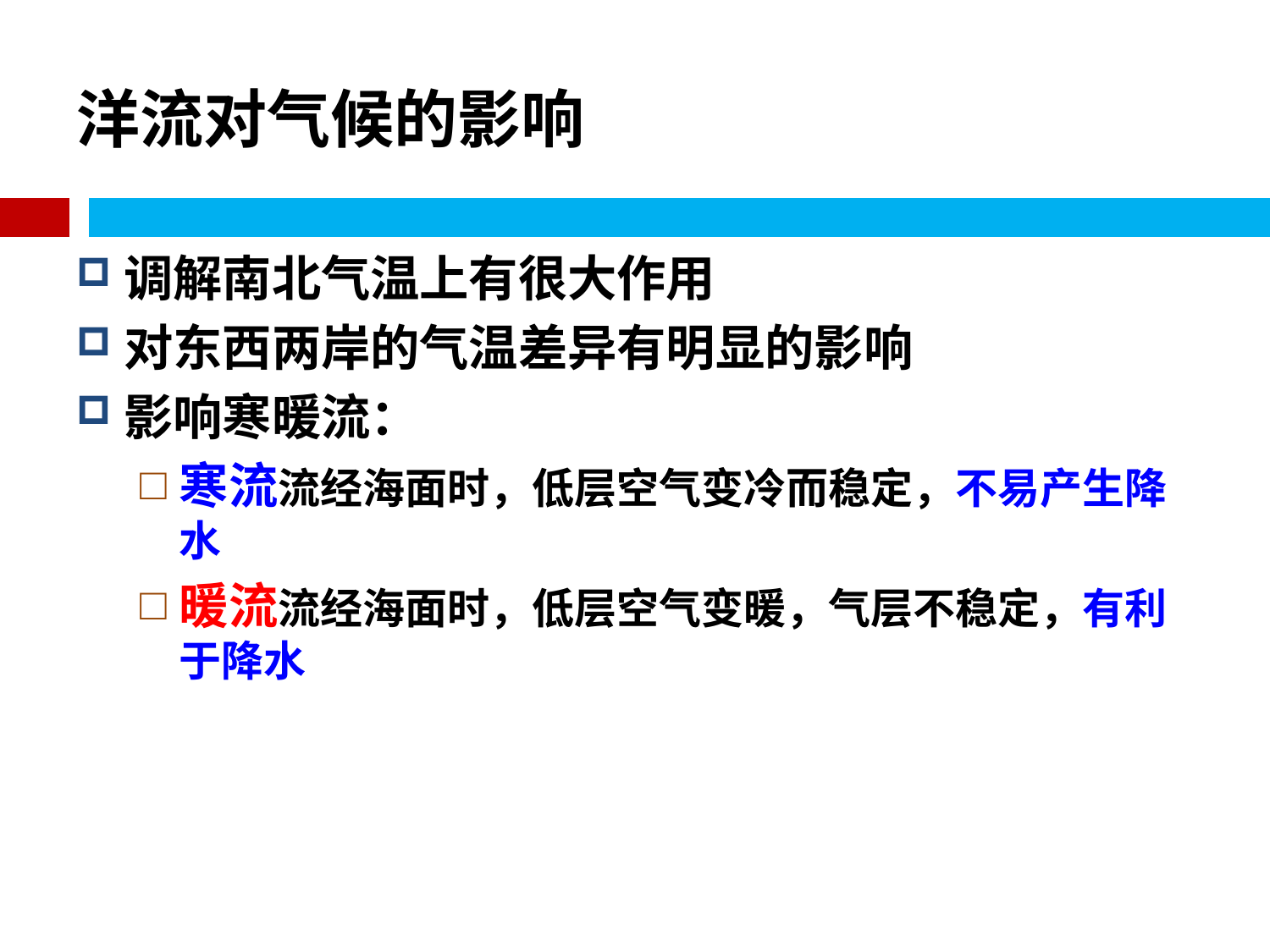

# 洋流对气候的影响
调解南北气温上有很大作用
对东西两岸的气温差异有明显的影响
影响寒暖流：
寒流流经海面时，低层空气变冷而稳定，不易产生降水
暖流流经海面时，低层空气变暖，气层不稳定，有利于降水